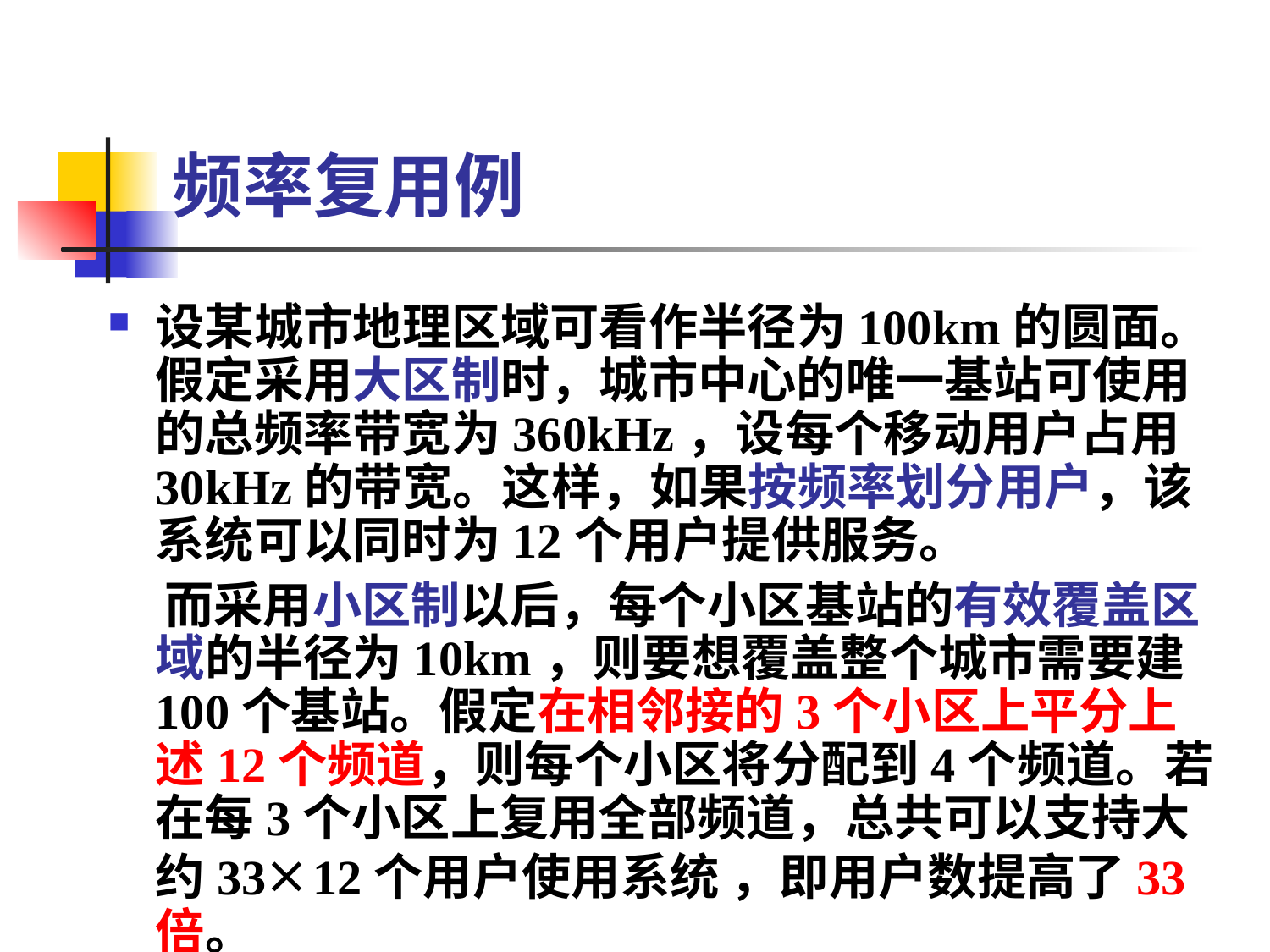

# 频率复用例
设某城市地理区域可看作半径为100km的圆面。假定采用大区制时，城市中心的唯一基站可使用的总频率带宽为360kHz，设每个移动用户占用30kHz的带宽。这样，如果按频率划分用户，该系统可以同时为12个用户提供服务。
    而采用小区制以后，每个小区基站的有效覆盖区域的半径为10km，则要想覆盖整个城市需要建100个基站。假定在相邻接的3个小区上平分上述12个频道，则每个小区将分配到4个频道。若在每3个小区上复用全部频道，总共可以支持大约33×12个用户使用系统 ，即用户数提高了33倍。